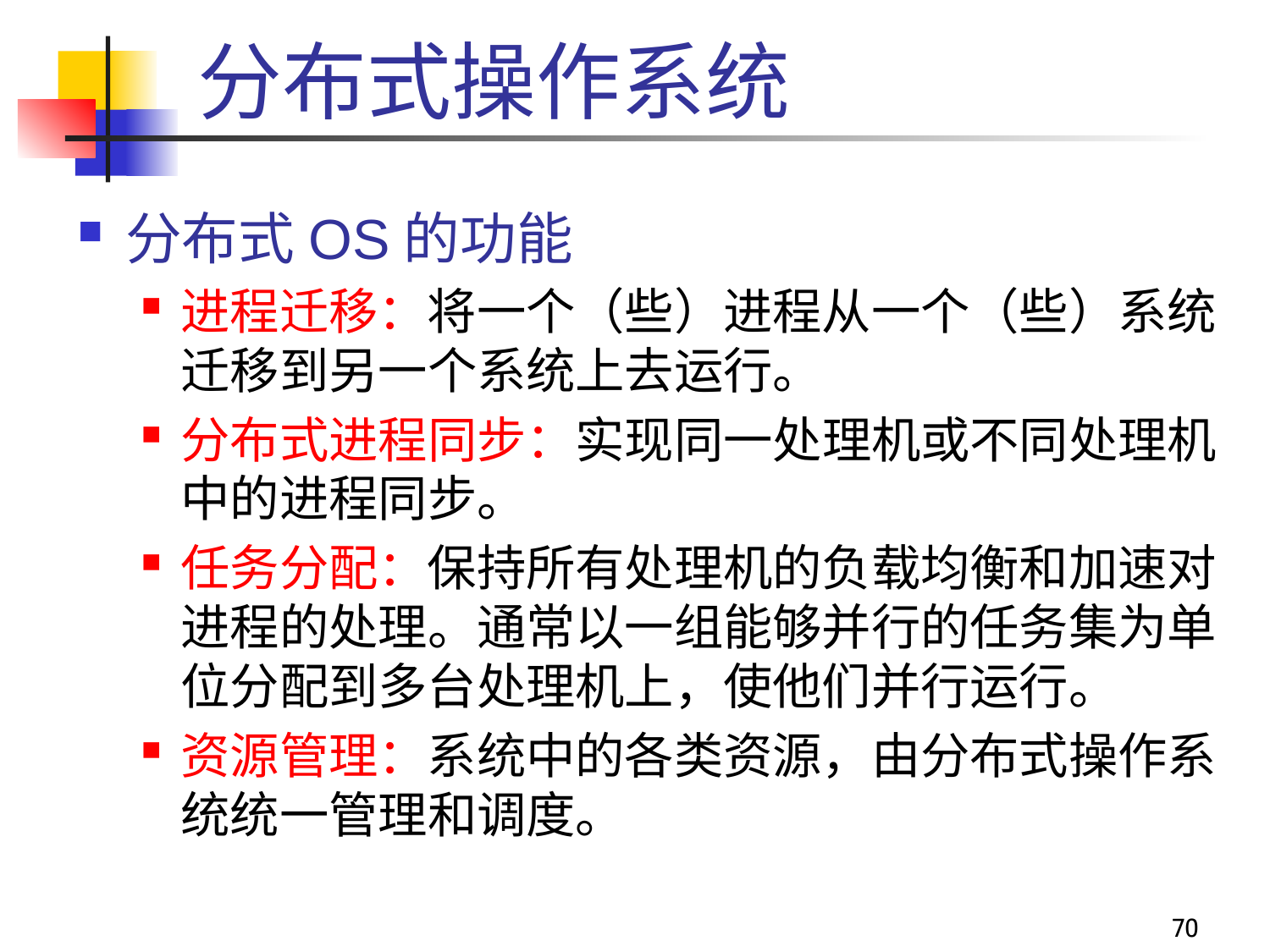

# 分布式操作系统
分布式OS的功能
进程迁移：将一个（些）进程从一个（些）系统迁移到另一个系统上去运行。
分布式进程同步：实现同一处理机或不同处理机中的进程同步。
任务分配：保持所有处理机的负载均衡和加速对进程的处理。通常以一组能够并行的任务集为单位分配到多台处理机上，使他们并行运行。
资源管理：系统中的各类资源，由分布式操作系统统一管理和调度。
70